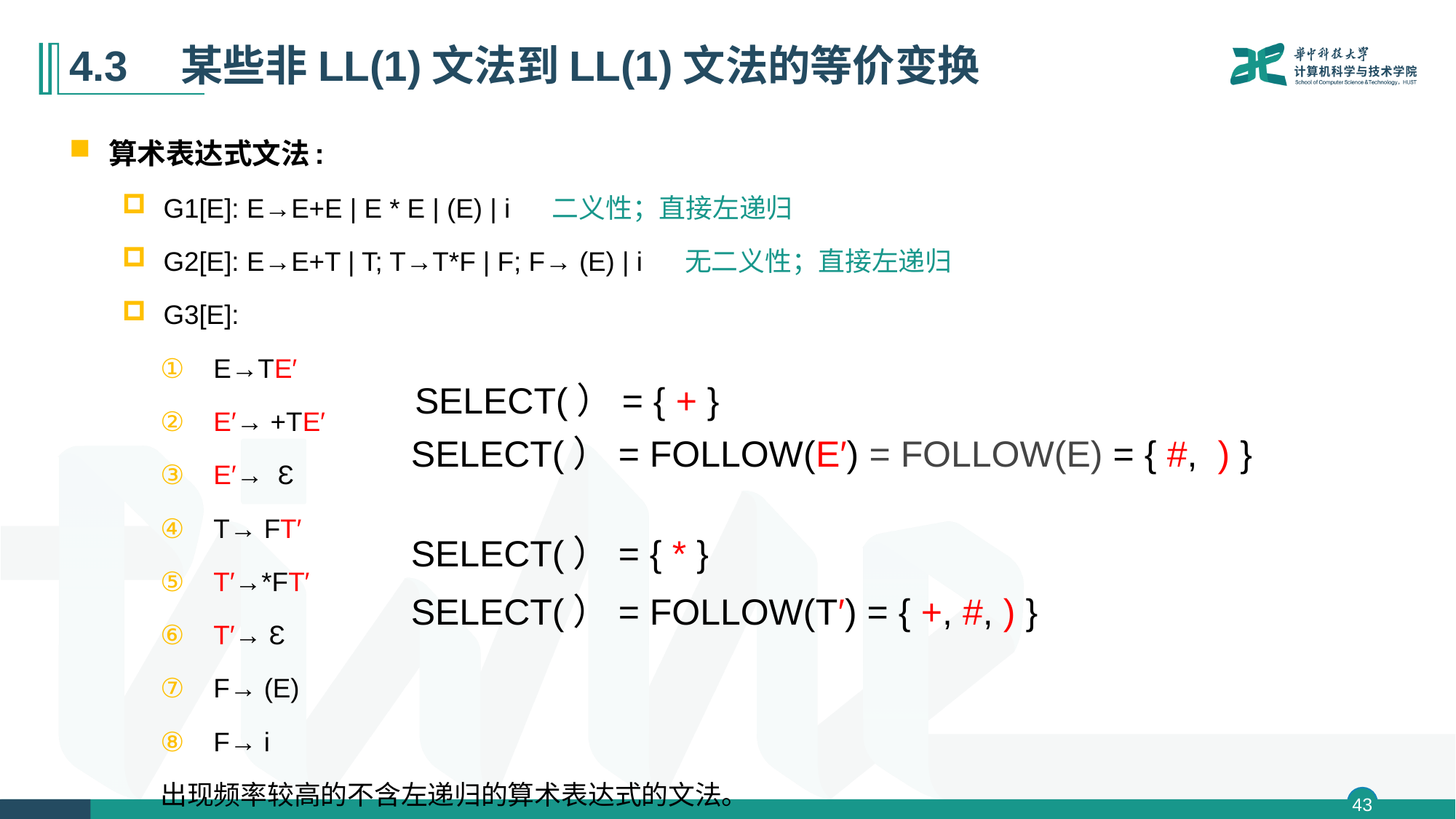

# 4.3　某些非LL(1)文法到LL(1)文法的等价变换
算术表达式文法:
G1[E]: E→E+E | E * E | (E) | i     二义性；直接左递归
G2[E]: E→E+T | T; T→T*F | F; F→ (E) | i     无二义性；直接左递归
G3[E]:
E→TE′
E′→ +TE′
E′→  Ɛ
T→ FT′
T′→*FT′
T′→ Ɛ
F→ (E)
F→ i
出现频率较高的不含左递归的算术表达式的文法。
SELECT(）= { + }
SELECT(）= FOLLOW(E′) = FOLLOW(E) = { #,  ) }
SELECT(）= { * }
SELECT(）= FOLLOW(T′) = { +, #, ) }